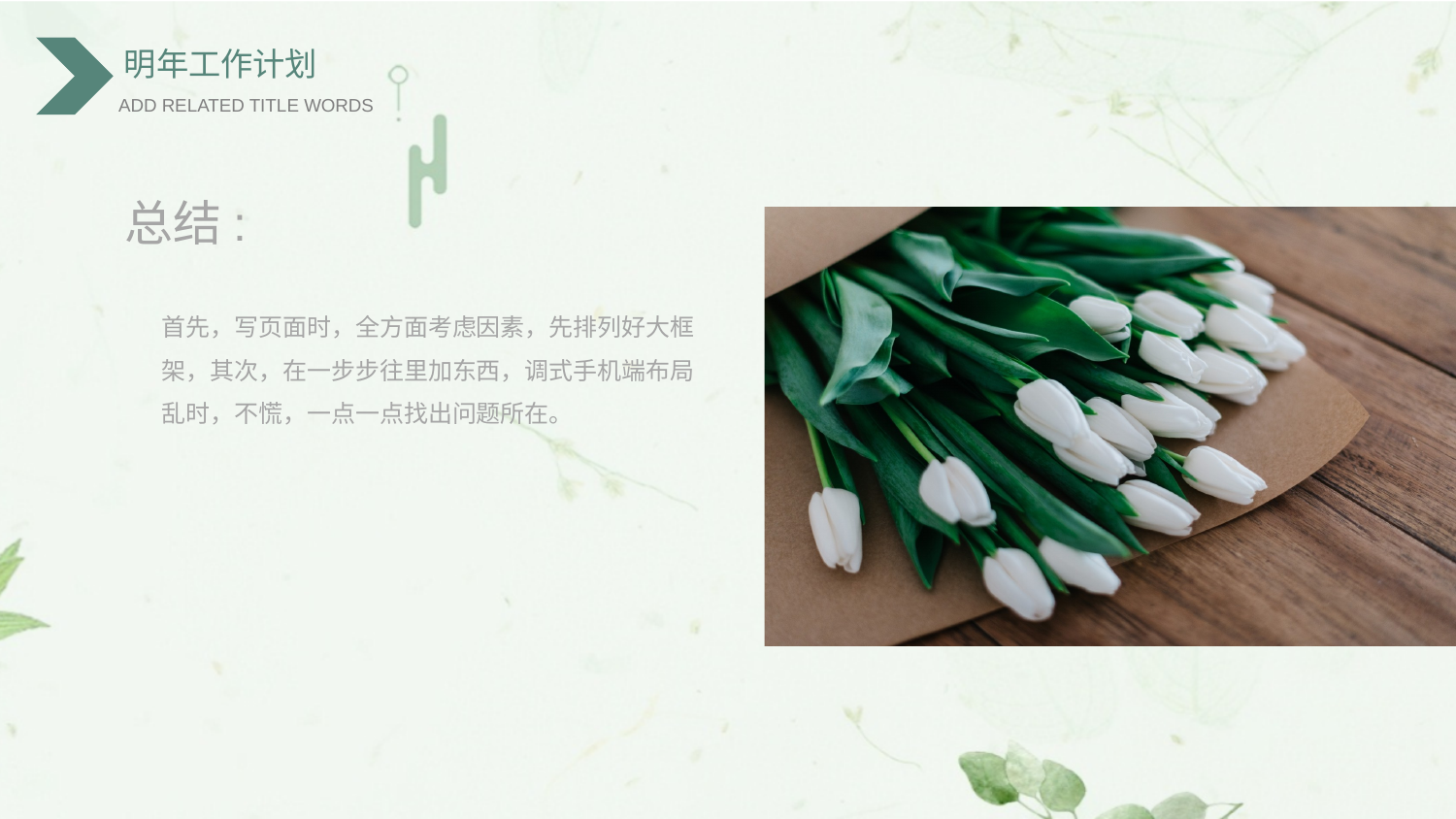

总结:

首先，写页面时，全方面考虑因素，先排列好大框架，其次，在一步步往里加东西，调式手机端布局乱时，不慌，一点一点找出问题所在。